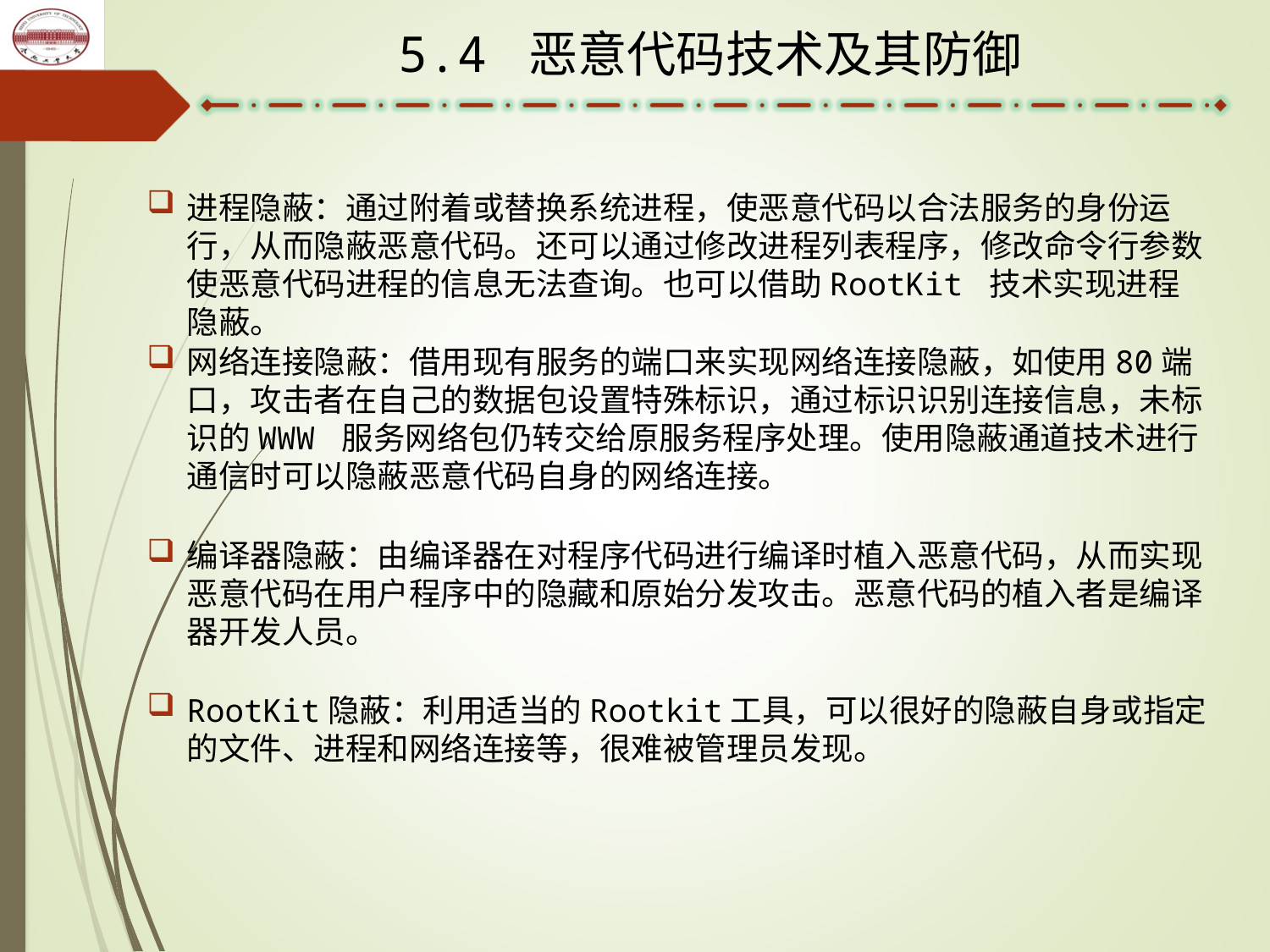

5.4 恶意代码技术及其防御
进程隐蔽：通过附着或替换系统进程，使恶意代码以合法服务的身份运行，从而隐蔽恶意代码。还可以通过修改进程列表程序，修改命令行参数使恶意代码进程的信息无法查询。也可以借助RootKit 技术实现进程隐蔽。
网络连接隐蔽：借用现有服务的端口来实现网络连接隐蔽，如使用80端口，攻击者在自己的数据包设置特殊标识，通过标识识别连接信息，未标识的WWW 服务网络包仍转交给原服务程序处理。使用隐蔽通道技术进行通信时可以隐蔽恶意代码自身的网络连接。
编译器隐蔽：由编译器在对程序代码进行编译时植入恶意代码，从而实现恶意代码在用户程序中的隐藏和原始分发攻击。恶意代码的植入者是编译器开发人员。
RootKit隐蔽：利用适当的Rootkit工具，可以很好的隐蔽自身或指定的文件、进程和网络连接等，很难被管理员发现。